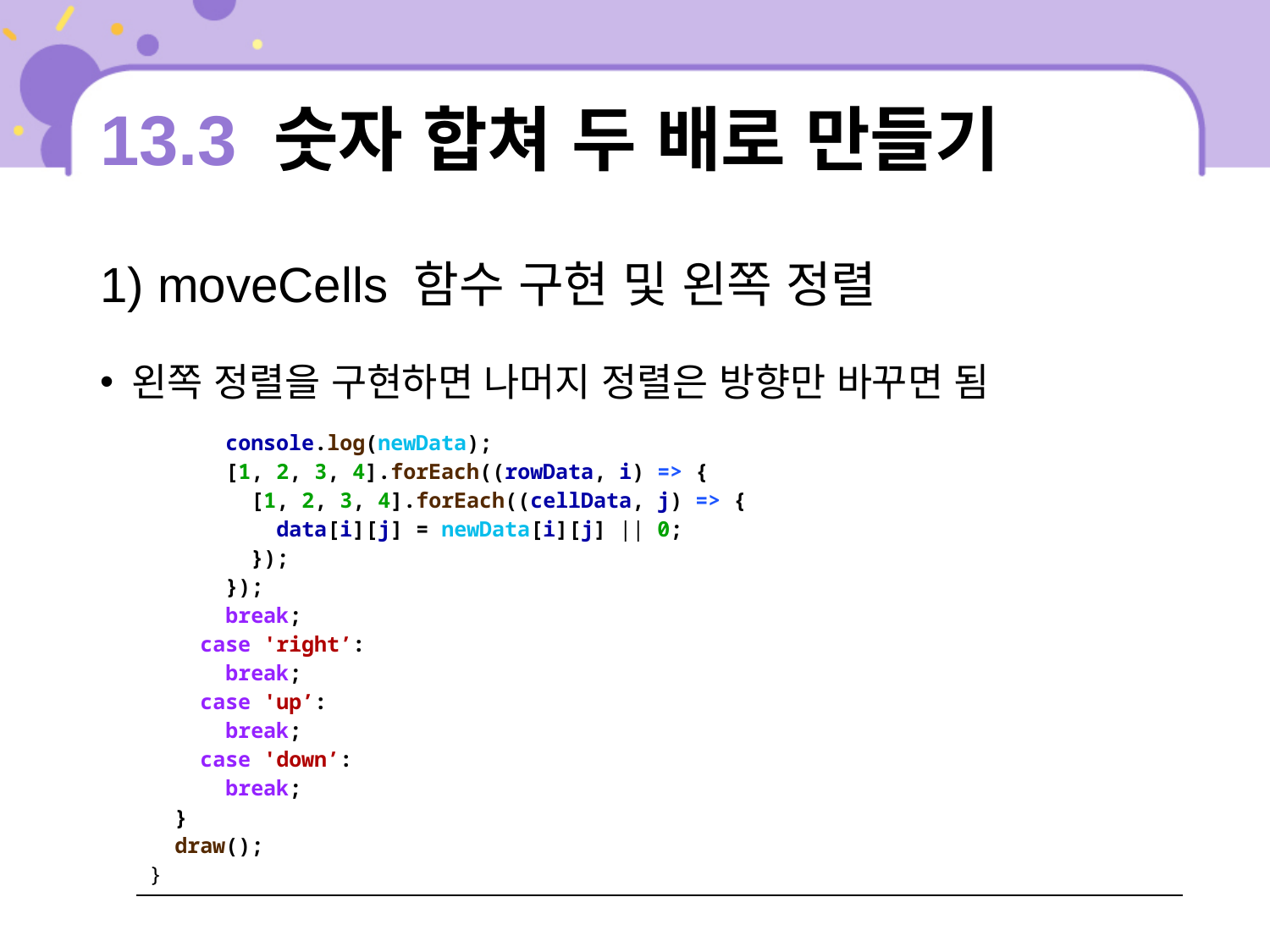

# 13.3 숫자 합쳐 두 배로 만들기
1) moveCells 함수 구현 및 왼쪽 정렬
왼쪽 정렬을 구현하면 나머지 정렬은 방향만 바꾸면 됨
| console.log(newData); [1, 2, 3, 4].forEach((rowData, i) => { [1, 2, 3, 4].forEach((cellData, j) => { data[i][j] = newData[i][j] || 0; }); }); break; case 'right’: break; case 'up’: break; case 'down’: break; } draw(); } |
| --- |